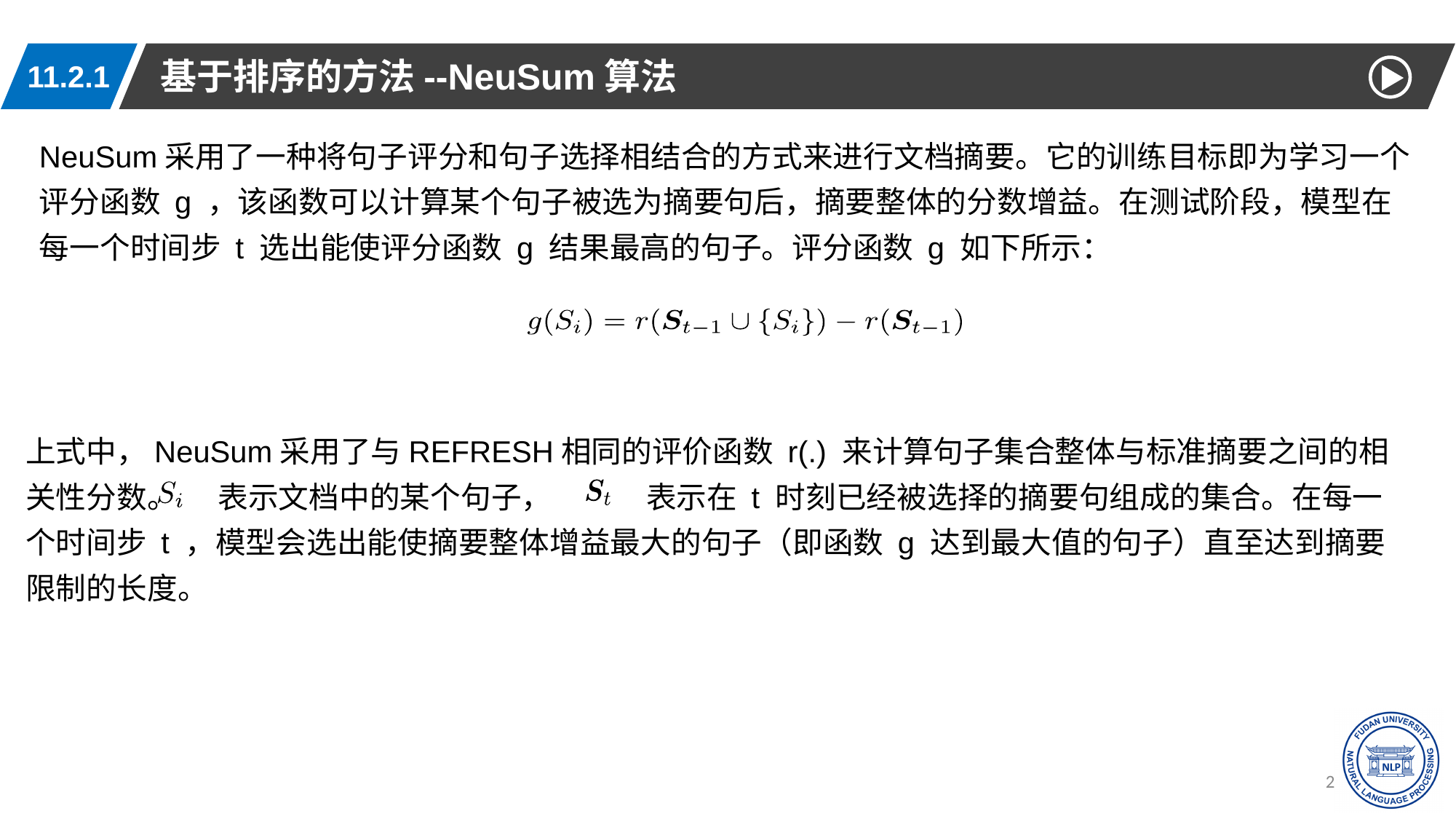

基于排序的方法--NeuSum算法
11.2.1

NeuSum采用了一种将句子评分和句子选择相结合的方式来进行文档摘要。它的训练目标即为学习一个评分函数 g ，该函数可以计算某个句子被选为摘要句后，摘要整体的分数增益。在测试阶段，模型在每一个时间步 t 选出能使评分函数 g 结果最高的句子。评分函数 g 如下所示：

上式中，NeuSum采用了与REFRESH相同的评价函数 r(.) 来计算句子集合整体与标准摘要之间的相关性分数。      表示文档中的某个句子，              表示在 t 时刻已经被选择的摘要句组成的集合。在每一个时间步 t ，模型会选出能使摘要整体增益最大的句子（即函数 g 达到最大值的句子）直至达到摘要限制的长度。

24